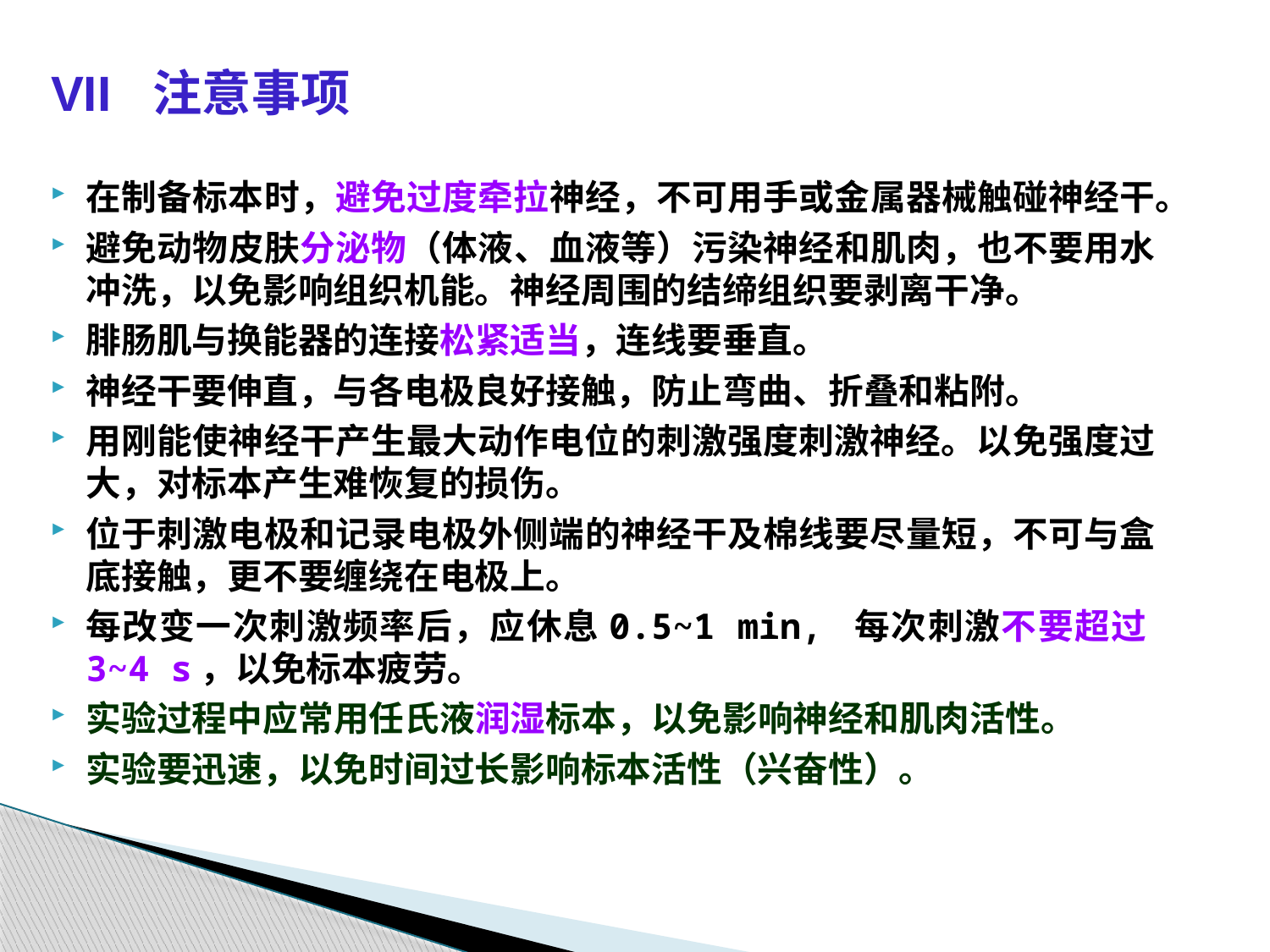

VII 注意事项
在制备标本时，避免过度牵拉神经，不可用手或金属器械触碰神经干。
避免动物皮肤分泌物（体液、血液等）污染神经和肌肉，也不要用水冲洗，以免影响组织机能。神经周围的结缔组织要剥离干净。
腓肠肌与换能器的连接松紧适当，连线要垂直。
神经干要伸直，与各电极良好接触，防止弯曲、折叠和粘附。
用刚能使神经干产生最大动作电位的刺激强度刺激神经。以免强度过大，对标本产生难恢复的损伤。
位于刺激电极和记录电极外侧端的神经干及棉线要尽量短，不可与盒底接触，更不要缠绕在电极上。
每改变一次刺激频率后，应休息0.5~1 min, 每次刺激不要超过3~4 s，以免标本疲劳。
实验过程中应常用任氏液润湿标本，以免影响神经和肌肉活性。
实验要迅速，以免时间过长影响标本活性（兴奋性）。